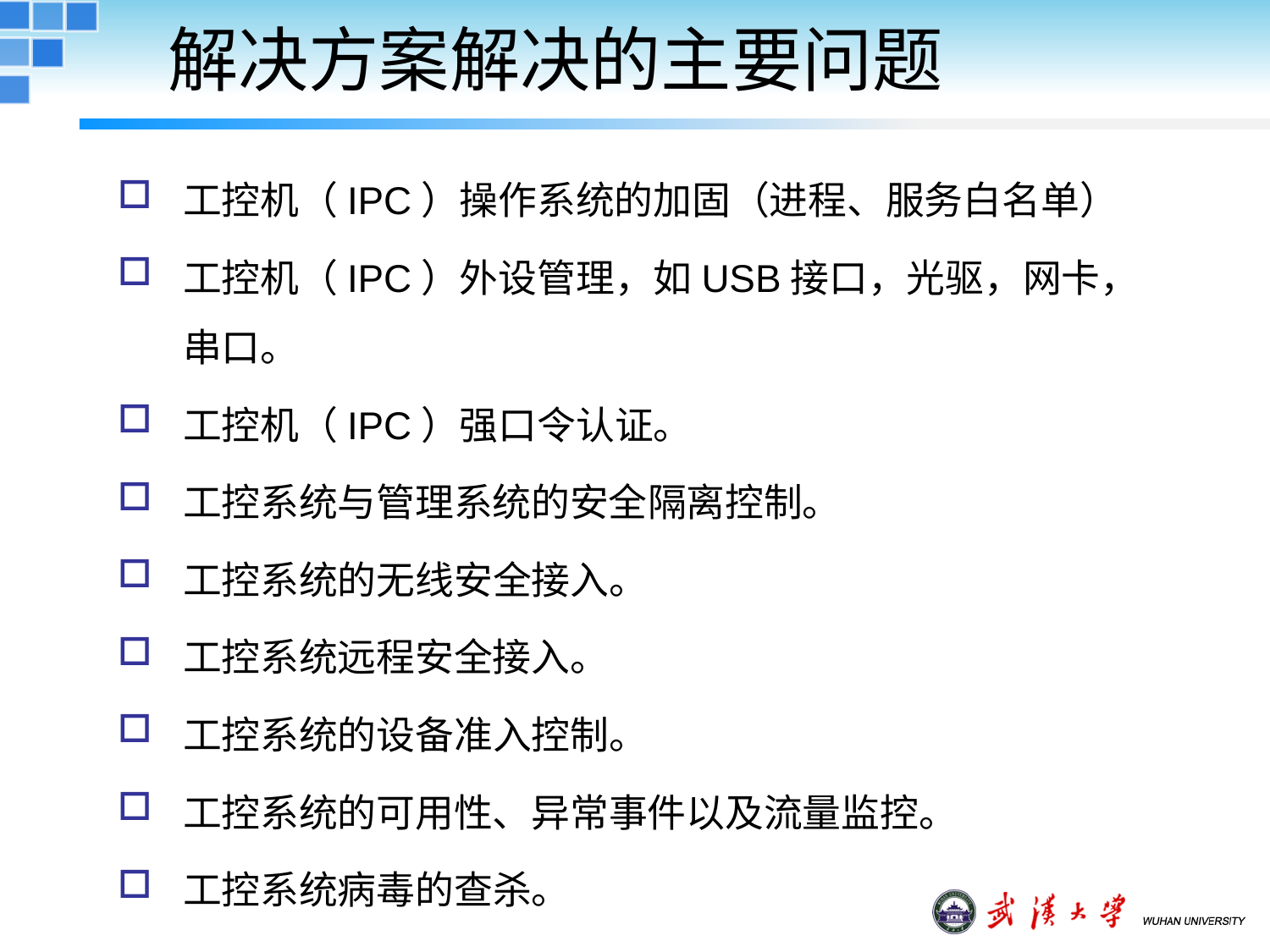

# 解决方案解决的主要问题
工控机（IPC）操作系统的加固（进程、服务白名单）
工控机（IPC）外设管理，如USB接口，光驱，网卡，串口。
工控机（IPC）强口令认证。
工控系统与管理系统的安全隔离控制。
工控系统的无线安全接入。
工控系统远程安全接入。
工控系统的设备准入控制。
工控系统的可用性、异常事件以及流量监控。
工控系统病毒的查杀。